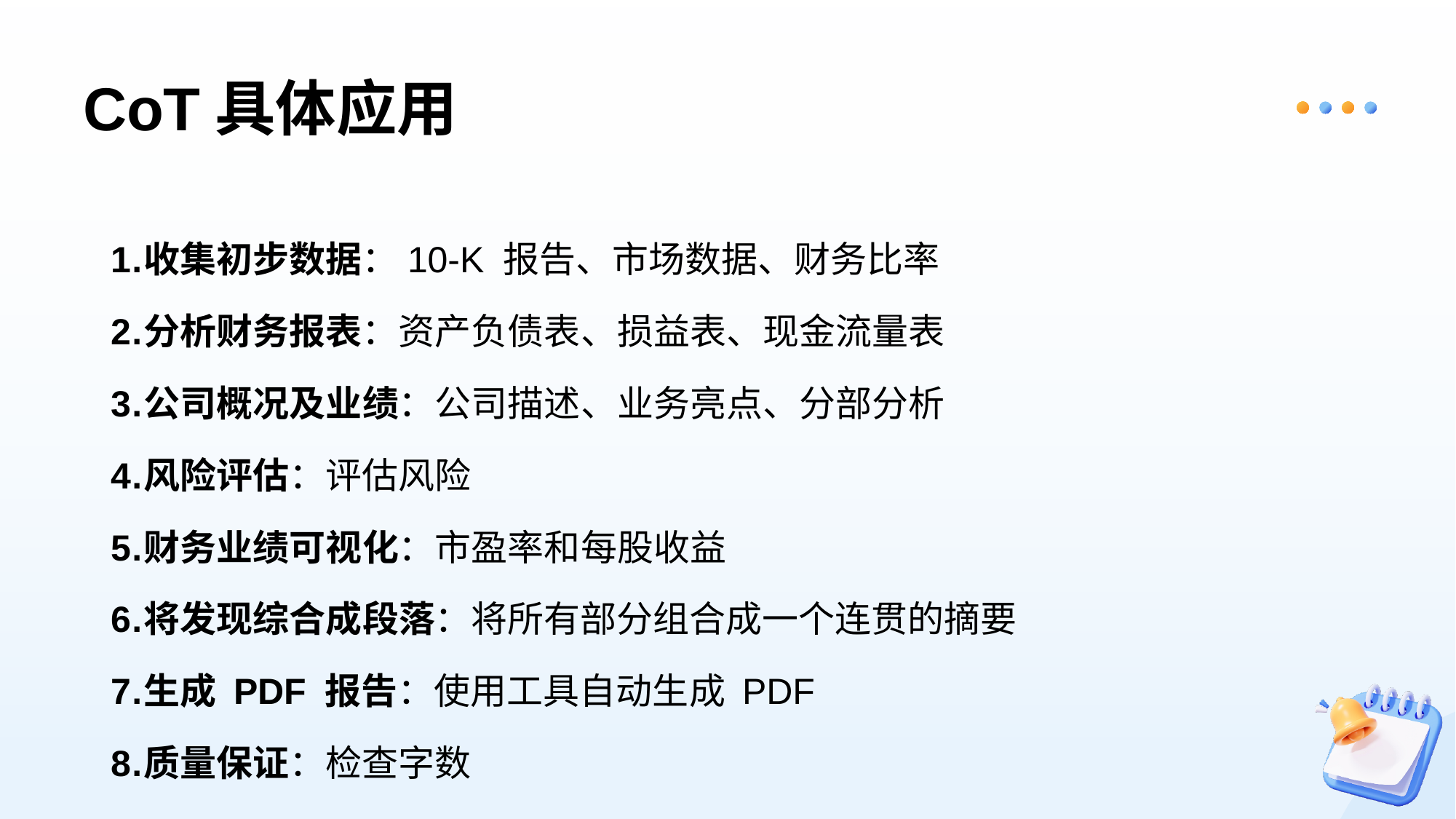

# CoT具体应用
收集初步数据：10-K 报告、市场数据、财务比率
分析财务报表：资产负债表、损益表、现金流量表
公司概况及业绩：公司描述、业务亮点、分部分析
风险评估：评估风险
财务业绩可视化：市盈率和每股收益
将发现综合成段落：将所有部分组合成一个连贯的摘要
生成 PDF 报告：使用工具自动生成 PDF
质量保证：检查字数